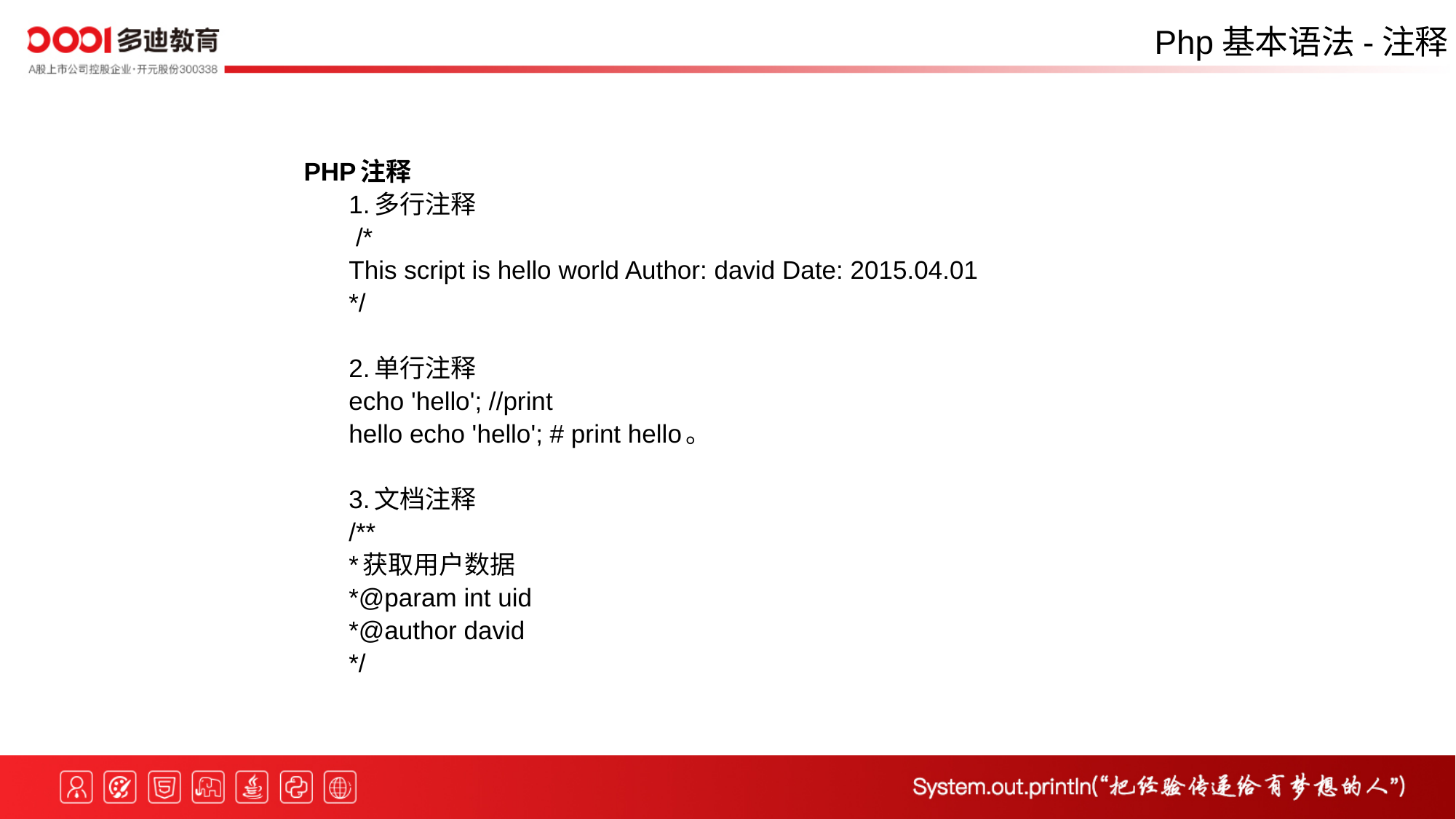

Php基本语法-注释
PHP注释
1.多行注释
 /*
	This script is hello world Author: david Date: 2015.04.01
*/

2.单行注释
	echo 'hello'; //print
	hello echo 'hello'; # print hello。

3.文档注释
/**
	*获取用户数据
	*@param int uid
	*@author david
*/